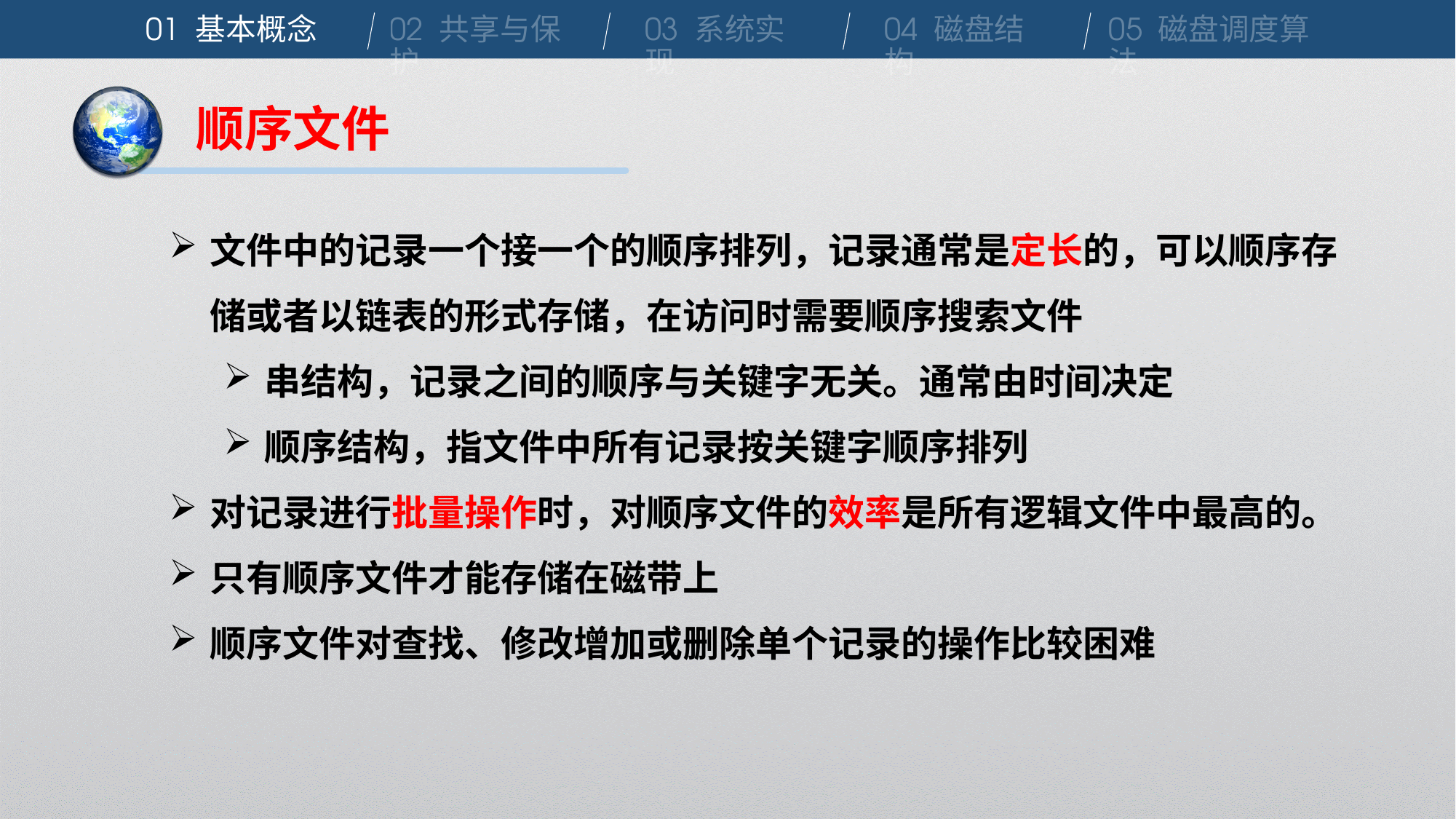

01 基本概念
02 共享与保护
03 系统实现
04 磁盘结构
05 磁盘调度算法
顺序文件
文件中的记录一个接一个的顺序排列，记录通常是定长的，可以顺序存储或者以链表的形式存储，在访问时需要顺序搜索文件
串结构，记录之间的顺序与关键字无关。通常由时间决定
顺序结构，指文件中所有记录按关键字顺序排列
对记录进行批量操作时，对顺序文件的效率是所有逻辑文件中最高的。
只有顺序文件才能存储在磁带上
顺序文件对查找、修改增加或删除单个记录的操作比较困难